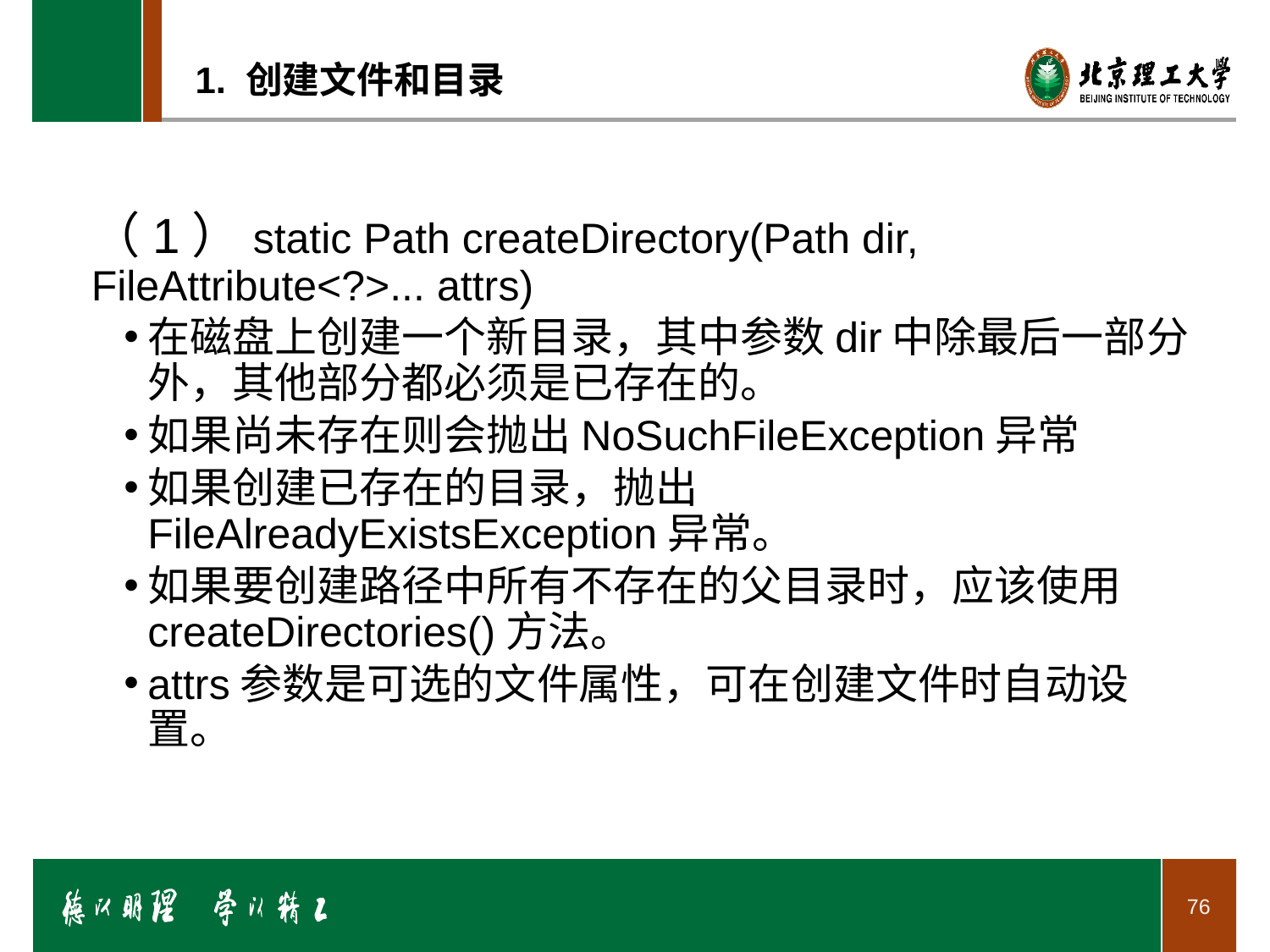

# 1. 创建文件和目录
（1）static Path createDirectory(Path dir, FileAttribute<?>... attrs)
在磁盘上创建一个新目录，其中参数dir中除最后一部分外，其他部分都必须是已存在的。
如果尚未存在则会抛出NoSuchFileException异常
如果创建已存在的目录，抛出FileAlreadyExistsException异常。
如果要创建路径中所有不存在的父目录时，应该使用createDirectories()方法。
attrs参数是可选的文件属性，可在创建文件时自动设置。